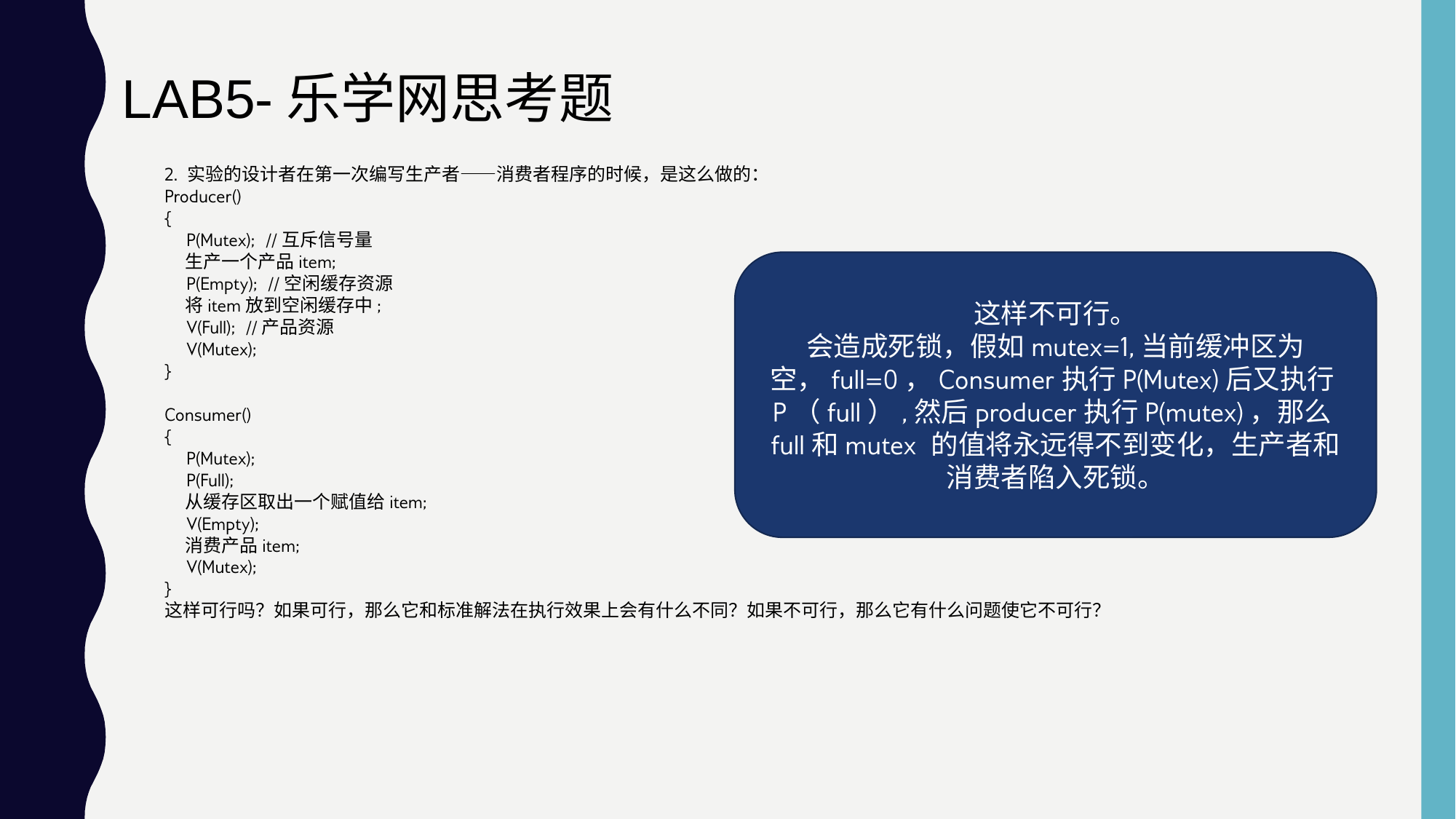

Lab5-乐学网思考题
2. 实验的设计者在第一次编写生产者——消费者程序的时候，是这么做的：
Producer()
{
    P(Mutex);  //互斥信号量
    生产一个产品item;
    P(Empty);  //空闲缓存资源
    将item放到空闲缓存中;
    V(Full);  //产品资源
    V(Mutex);
}

Consumer()
{
    P(Mutex);
    P(Full);
    从缓存区取出一个赋值给item;
    V(Empty);
    消费产品item;
    V(Mutex);
}
这样可行吗？如果可行，那么它和标准解法在执行效果上会有什么不同？如果不可行，那么它有什么问题使它不可行？
这样不可行。
会造成死锁，假如mutex=1,当前缓冲区为空，full=0，Consumer执行P(Mutex)后又执行P（full）,然后producer执行P(mutex)，那么full和mutex 的值将永远得不到变化，生产者和消费者陷入死锁。